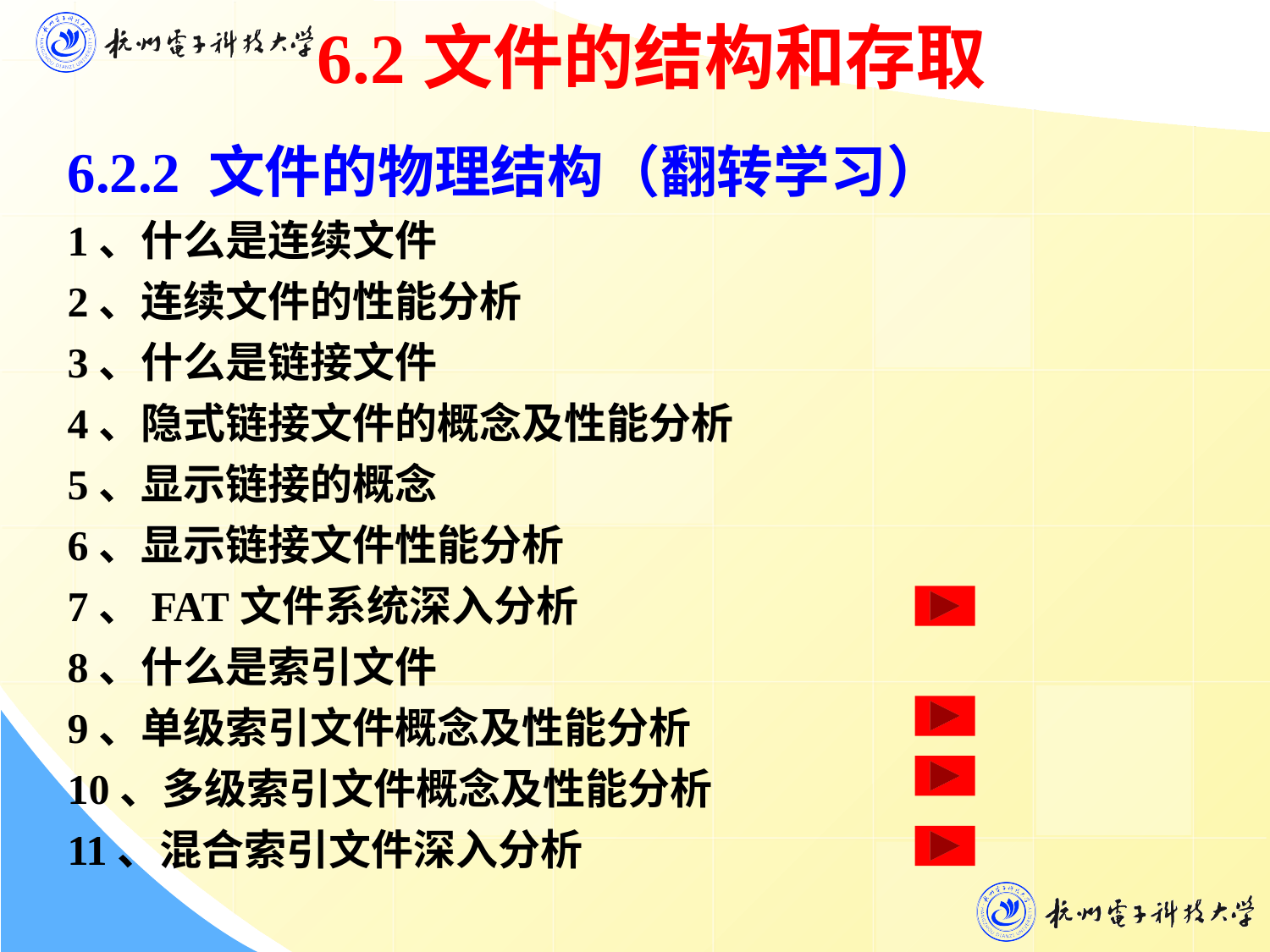

6.2文件的结构和存取
6.2.2 文件的物理结构（翻转学习）
1、什么是连续文件
2、连续文件的性能分析
3、什么是链接文件
4、隐式链接文件的概念及性能分析
5、显示链接的概念
6、显示链接文件性能分析
7、FAT文件系统深入分析
8、什么是索引文件
9、单级索引文件概念及性能分析
10、多级索引文件概念及性能分析
11、混合索引文件深入分析